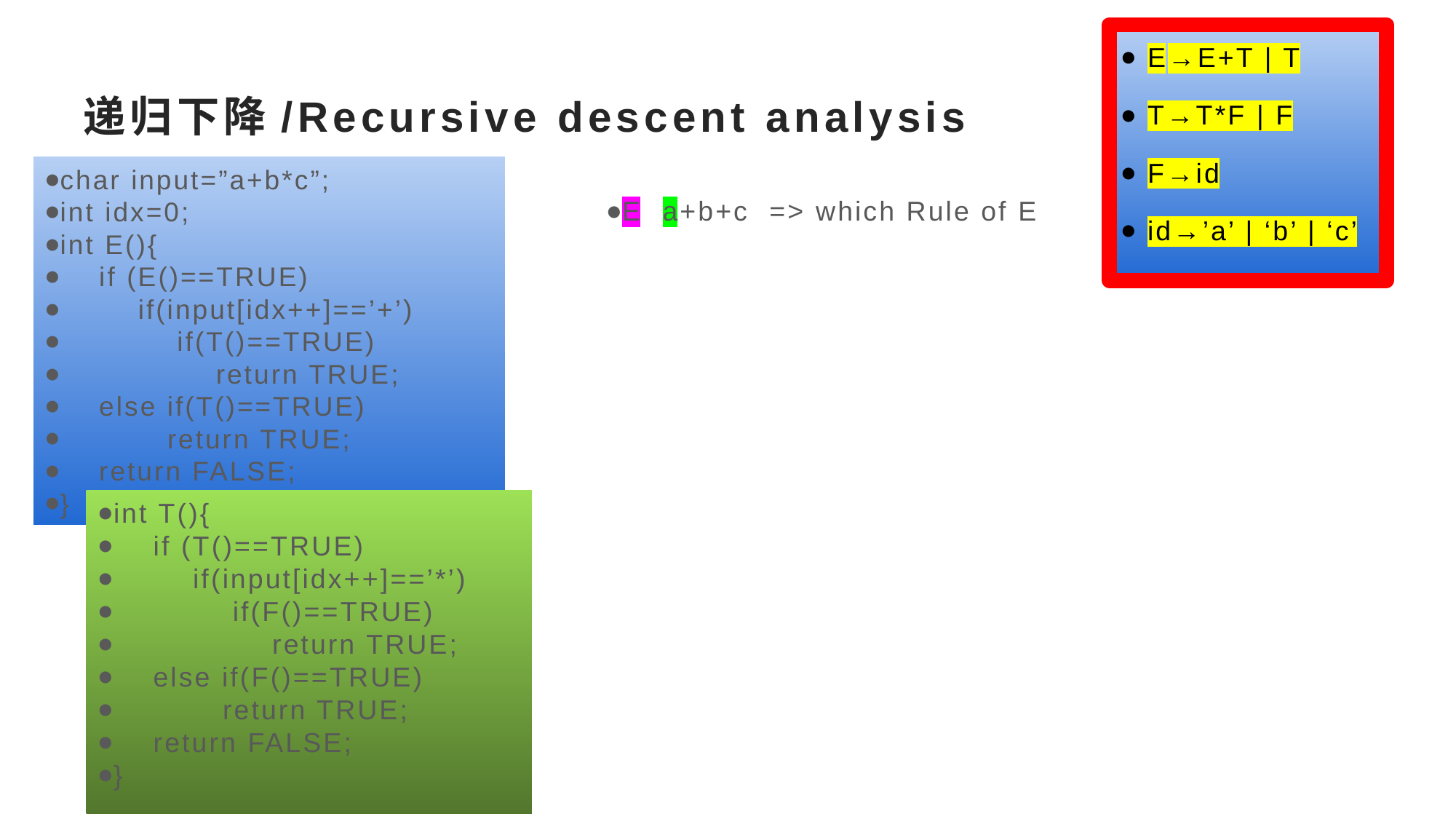

E→E+T | T
T→T*F | F
F→id
id→’a’ | ‘b’ | ‘c’
# 递归下降/Recursive descent analysis
char input=”a+b*c”;
int E(){
    if (E()==TRUE)
        if(match(‘+’)
            if(T()==TRUE)
                return TRUE;
    else if(T()==TRUE)
           return TRUE;
    return FALSE;
}

char input=”a+b*c”;
int idx=0;
int E(){
    if (E()==TRUE)
        if(match(‘+’)
            if(T()==TRUE)
                return TRUE;
    else if(T()==TRUE)
           return TRUE;
    return FALSE;
}

char input=”a+b*c”;
int idx=0;
int E(){
    if (E()==TRUE)
        if(input[idx++]==’+’)
            if(T()==TRUE)
                return TRUE;
    else if(T()==TRUE)
           return TRUE;
    return FALSE;
}

E  a+b+c  => which Rule of E

int T(){
    if (T()==TRUE)
        if(input[idx++]==’*’)
            if(F()==TRUE)
                return TRUE;
    else if(F()==TRUE)
           return TRUE;
    return FALSE;
}

51